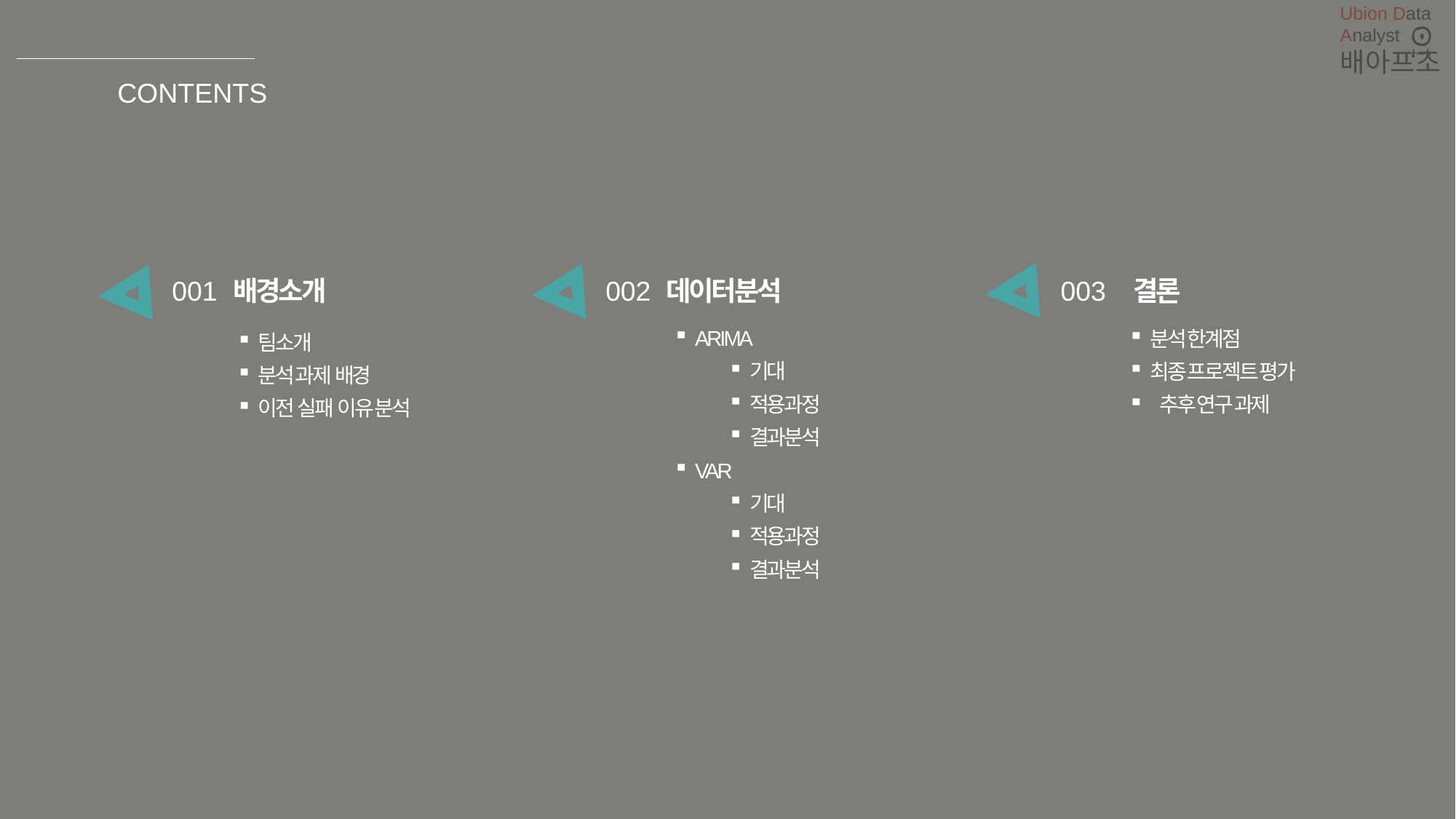

CONTENTS
001
배경소개

팀소개
분석 과제  배경
이전  실패  이유 분석
002
데이터분석

ARIMA
기대
적용과정
결과분석
VAR
기대
적용과정
결과분석
003
결론

분석 한계점
최종 프로젝트 평가
 추후 연구 과제
2